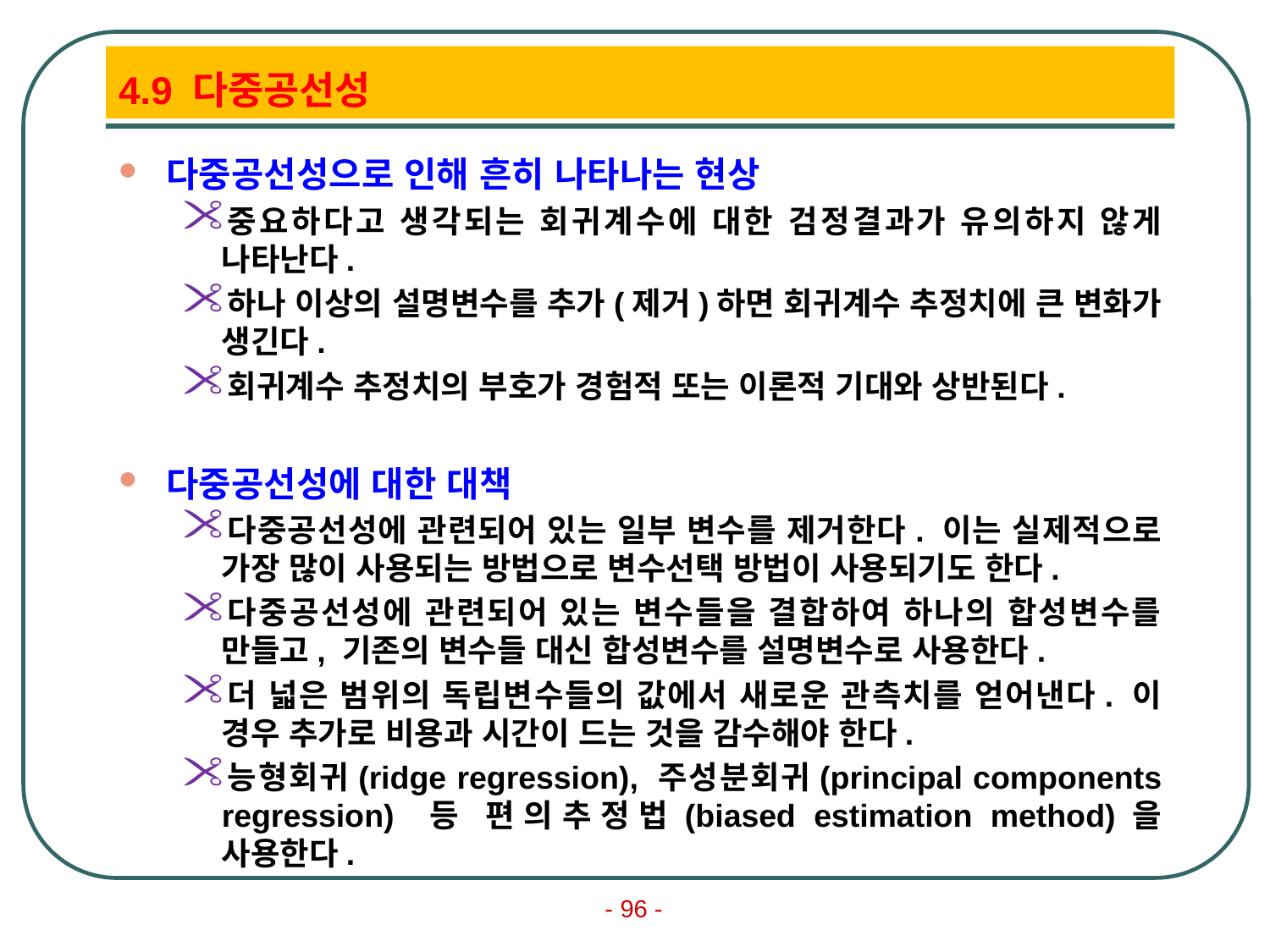

# 4.9 다중공선성
다중공선성으로 인해 흔히 나타나는 현상
중요하다고 생각되는 회귀계수에 대한 검정결과가 유의하지 않게 나타난다.
하나 이상의 설명변수를 추가(제거)하면 회귀계수 추정치에 큰 변화가 생긴다.
회귀계수 추정치의 부호가 경험적 또는 이론적 기대와 상반된다.

다중공선성에 대한 대책
다중공선성에 관련되어 있는 일부 변수를 제거한다. 이는 실제적으로 가장 많이 사용되는 방법으로 변수선택 방법이 사용되기도 한다.
다중공선성에 관련되어 있는 변수들을 결합하여 하나의 합성변수를 만들고, 기존의 변수들 대신 합성변수를 설명변수로 사용한다.
더 넓은 범위의 독립변수들의 값에서 새로운 관측치를 얻어낸다. 이 경우 추가로 비용과 시간이 드는 것을 감수해야 한다.
능형회귀(ridge regression), 주성분회귀(principal components regression) 등 편의추정법(biased estimation method)을 사용한다.

- 96 -